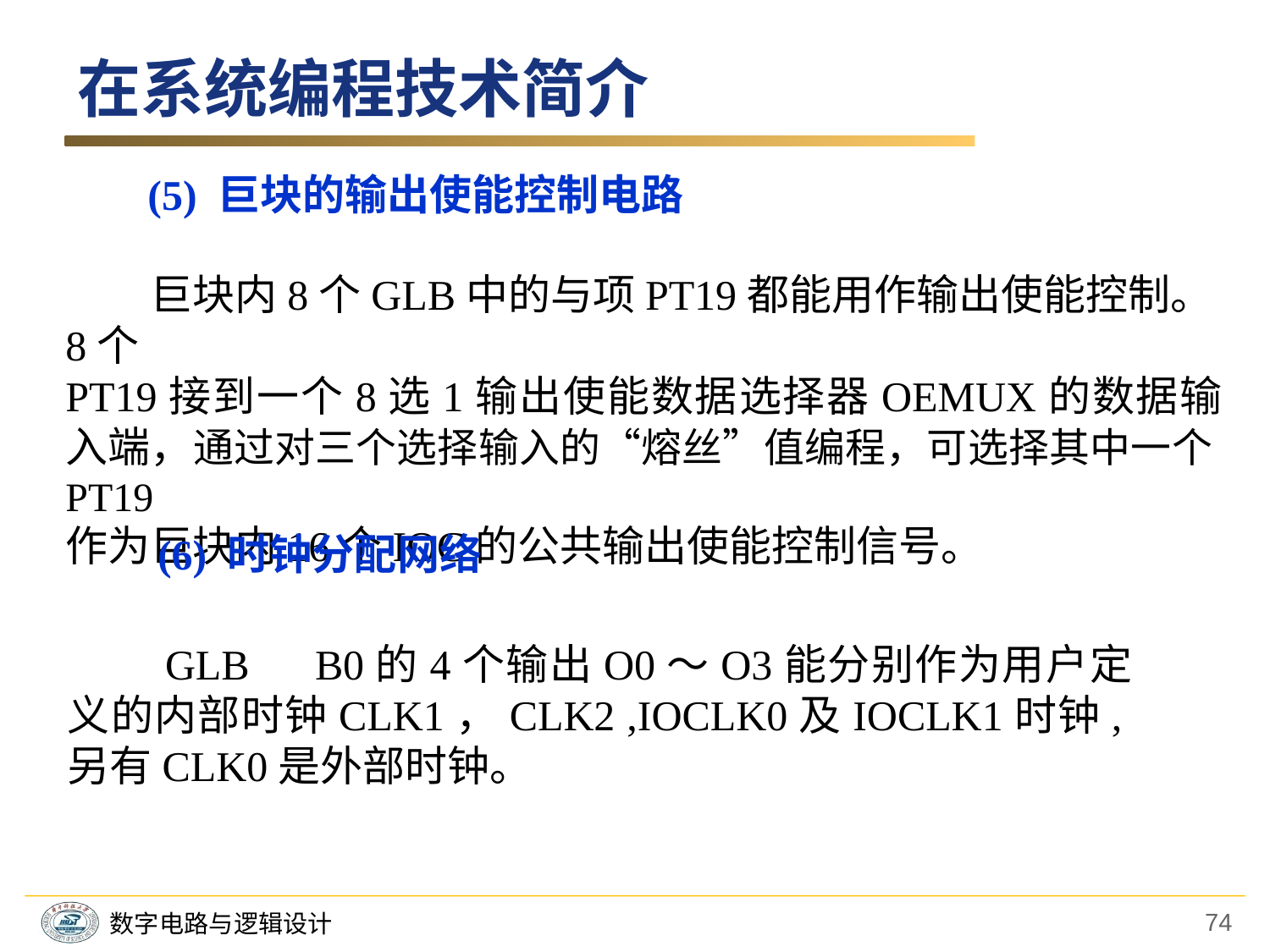

在系统编程技术简介
(5) 巨块的输出使能控制电路
　　巨块内8个GLB中的与项PT19都能用作输出使能控制。8个
PT19接到一个8选1输出使能数据选择器OEMUX的数据输入端，通过对三个选择输入的“熔丝”值编程，可选择其中一个PT19
作为巨块内16个IOC的公共输出使能控制信号。
(6) 时钟分配网络
　　GLB　B0的4个输出O0～O3能分别作为用户定义的内部时钟CLK1，CLK2 ,IOCLK0及IOCLK1时钟,另有CLK0是外部时钟。
74
数字电路与逻辑设计